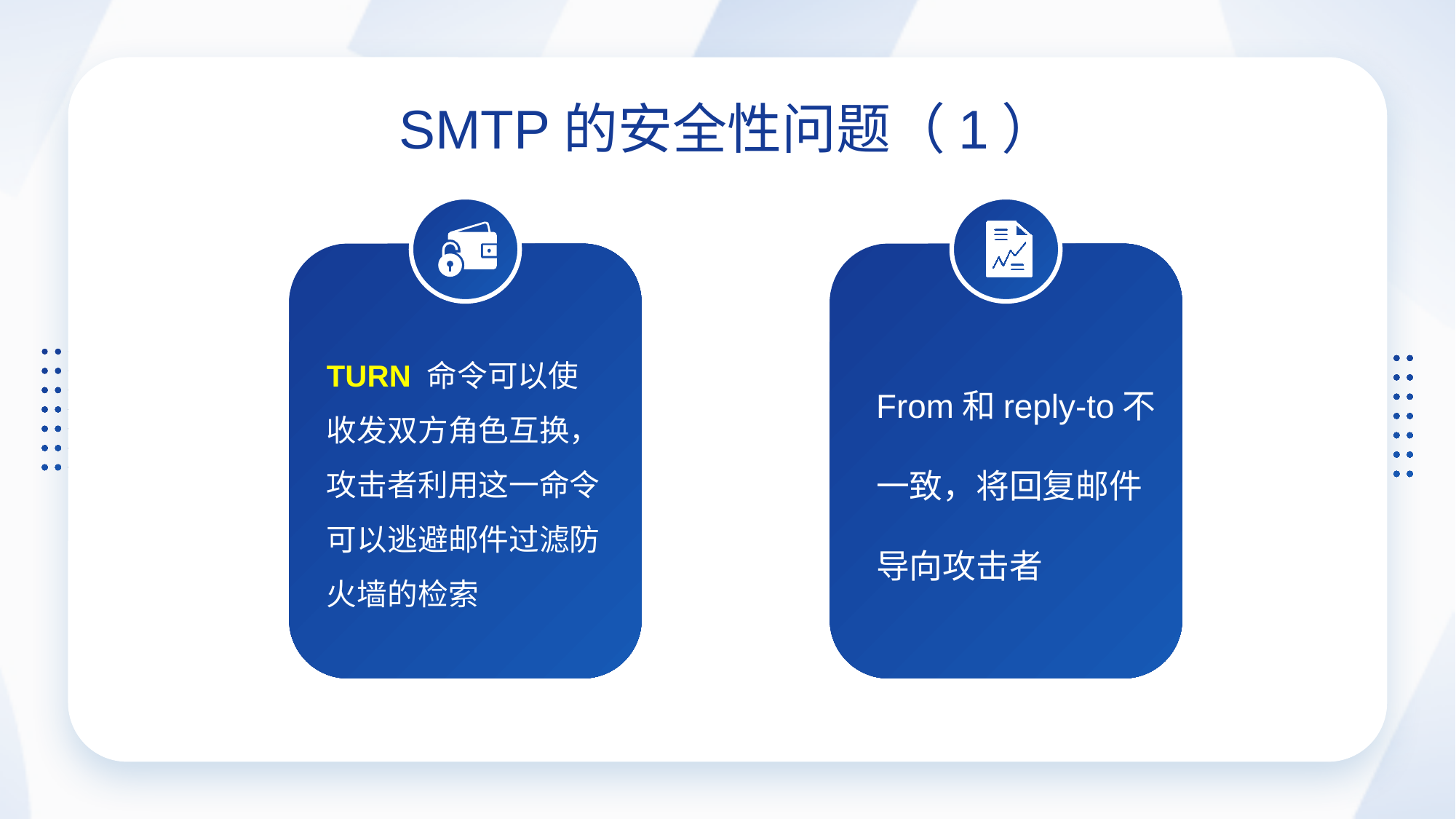

SMTP的安全性问题（1）

TURN 命令可以使收发双方角色互换，攻击者利用这一命令可以逃避邮件过滤防火墙的检索
From和reply-to不一致，将回复邮件导向攻击者